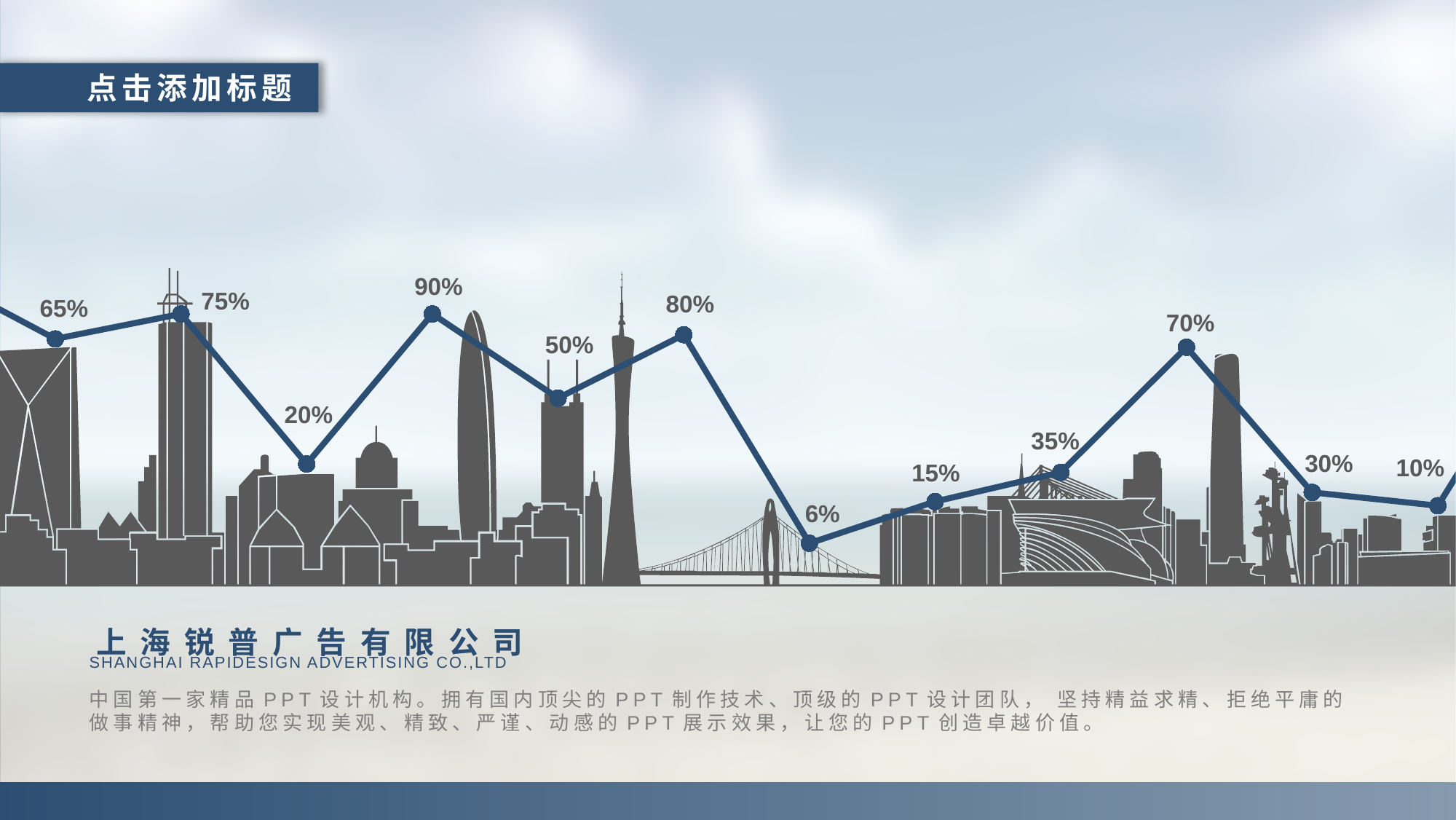

### Chart

| Category | 产品B |
|---|---|
| 41557 | 3600.0 |
| 41558 | 2800.0 |
| 41559 | 3100.0 |
| 41560 | 1300.0 |
| 41561 | 3100.0 |
| 41562 | 2090.0 |
| 41563 | 2850.0 |
| 41564 | 350.0 |
| 41565 | 850.0 |
| 41566 | 1200.0 |
| 41567 | 2700.0 |
| 41568 | 960.0 |
| 41569 | 800.0 |
| 41570 | 3221.0 |
点击添加标题
90%

75%
80%
65%
70%
50%
20%
35%
30%
10%
15%
6%
上海锐普广告有限公司
SHANGHAI RAPIDESIGN ADVERTISING CO.,LTD
中国第一家精品PPT设计机构。拥有国内顶尖的PPT制作技术、顶级的PPT设计团队， 坚持精益求精、拒绝平庸的做事精神，帮助您实现美观、精致、严谨、动感的PPT展示效果，让您的PPT创造卓越价值。